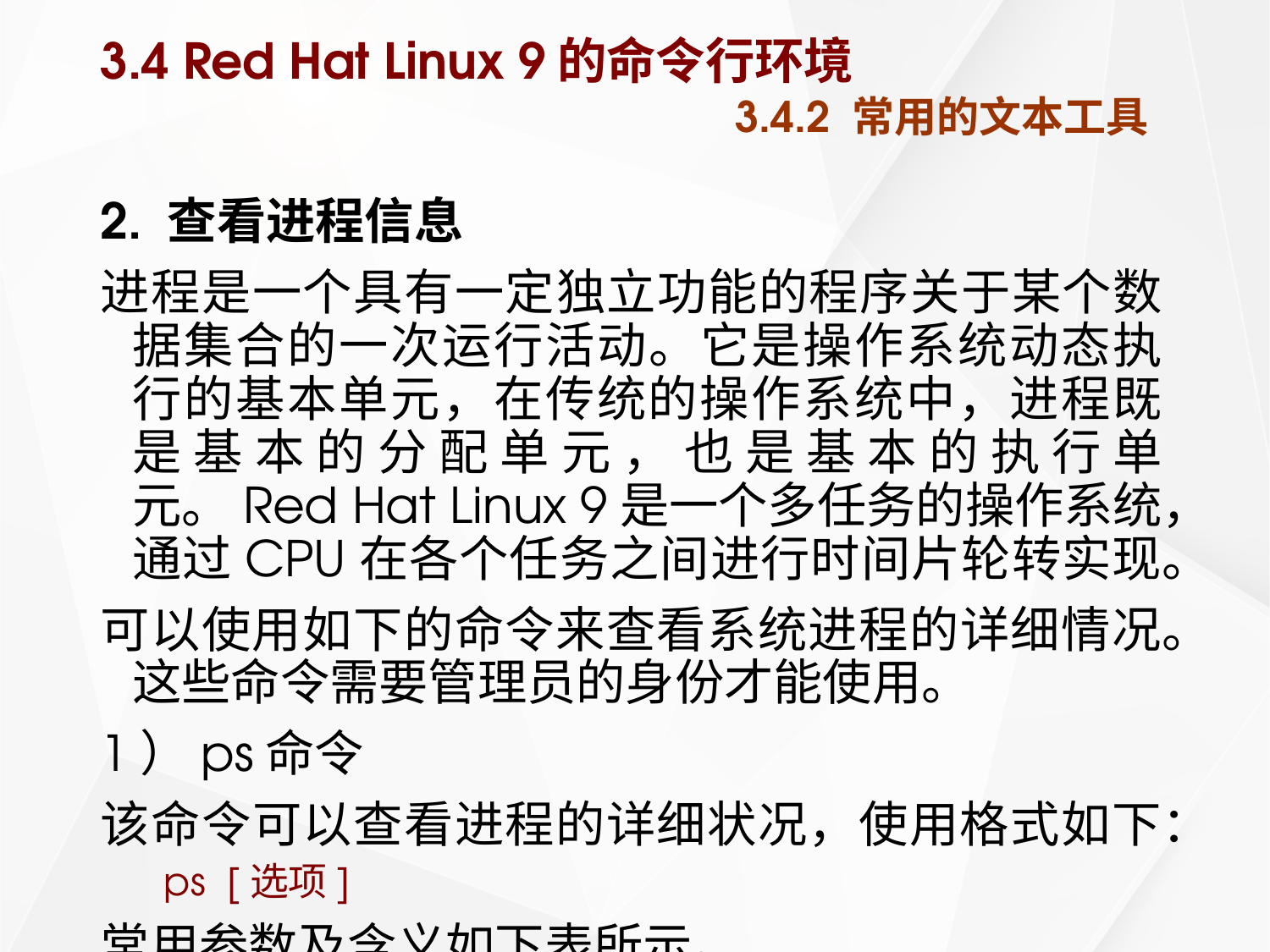

# 3.4 Red Hat Linux 9的命令行环境 3.4.2 常用的文本工具
2. 查看进程信息
进程是一个具有一定独立功能的程序关于某个数据集合的一次运行活动。它是操作系统动态执行的基本单元，在传统的操作系统中，进程既是基本的分配单元，也是基本的执行单元。Red Hat Linux 9是一个多任务的操作系统，通过CPU在各个任务之间进行时间片轮转实现。
可以使用如下的命令来查看系统进程的详细情况。这些命令需要管理员的身份才能使用。
1）ps命令
该命令可以查看进程的详细状况，使用格式如下：
ps  [选项]
常用参数及含义如下表所示。